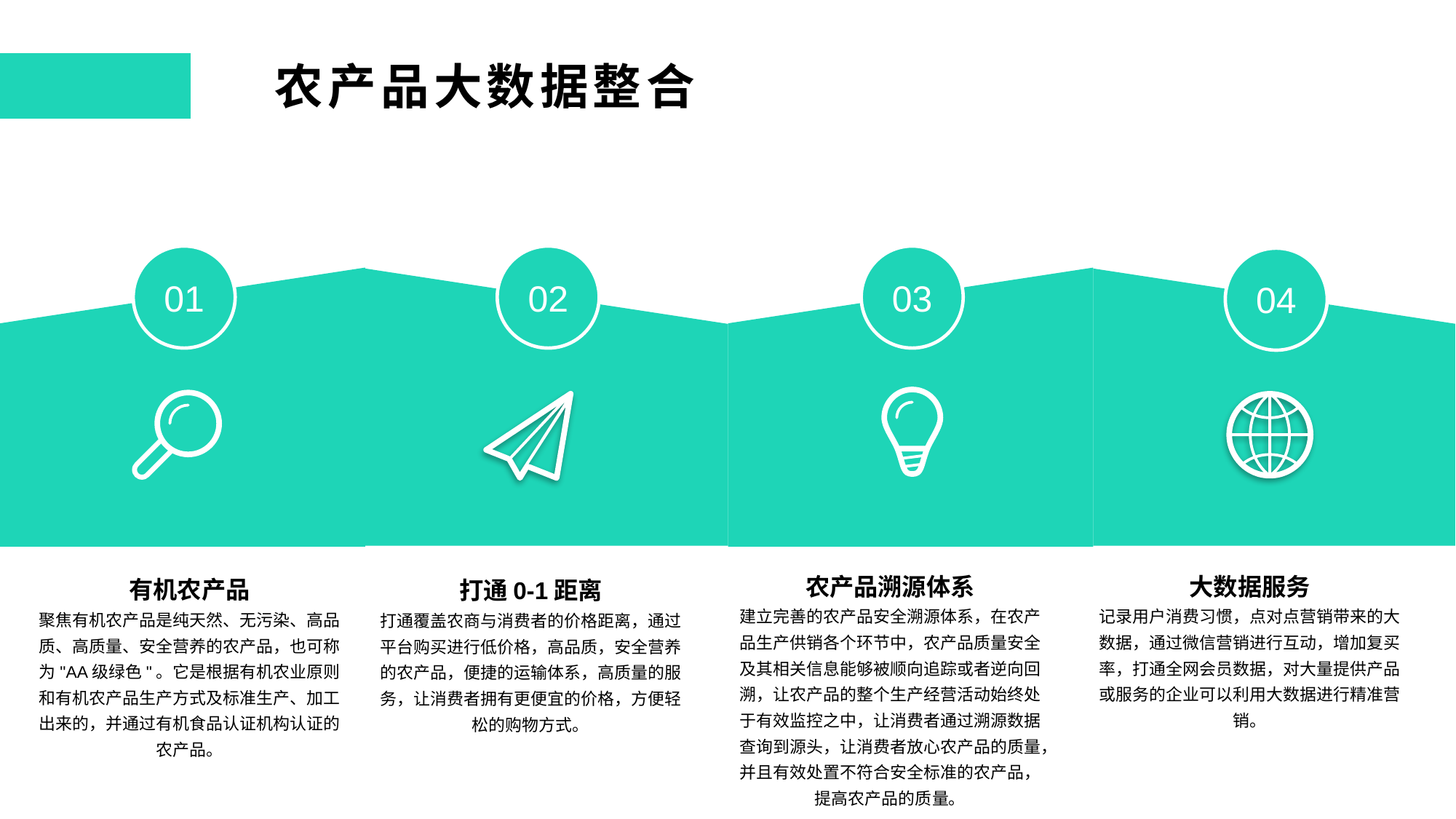

农产品大数据整合

01
02
03
04

农产品溯源体系
建立完善的农产品安全溯源体系，在农产品生产供销各个环节中，农产品质量安全及其相关信息能够被顺向追踪或者逆向回溯，让农产品的整个生产经营活动始终处于有效监控之中，让消费者通过溯源数据查询到源头，让消费者放心农产品的质量，并且有效处置不符合安全标准的农产品，提高农产品的质量。
大数据服务
记录用户消费习惯，点对点营销带来的大数据，通过微信营销进行互动，增加复买率，打通全网会员数据，对大量提供产品或服务的企业可以利用大数据进行精准营销。

有机农产品
聚焦有机农产品是纯天然、无污染、高品质、高质量、安全营养的农产品，也可称为"AA级绿色"。它是根据有机农业原则和有机农产品生产方式及标准生产、加工出来的，并通过有机食品认证机构认证的农产品。

打通0-1距离
打通覆盖农商与消费者的价格距离，通过平台购买进行低价格，高品质，安全营养的农产品，便捷的运输体系，高质量的服务，让消费者拥有更便宜的价格，方便轻松的购物方式。